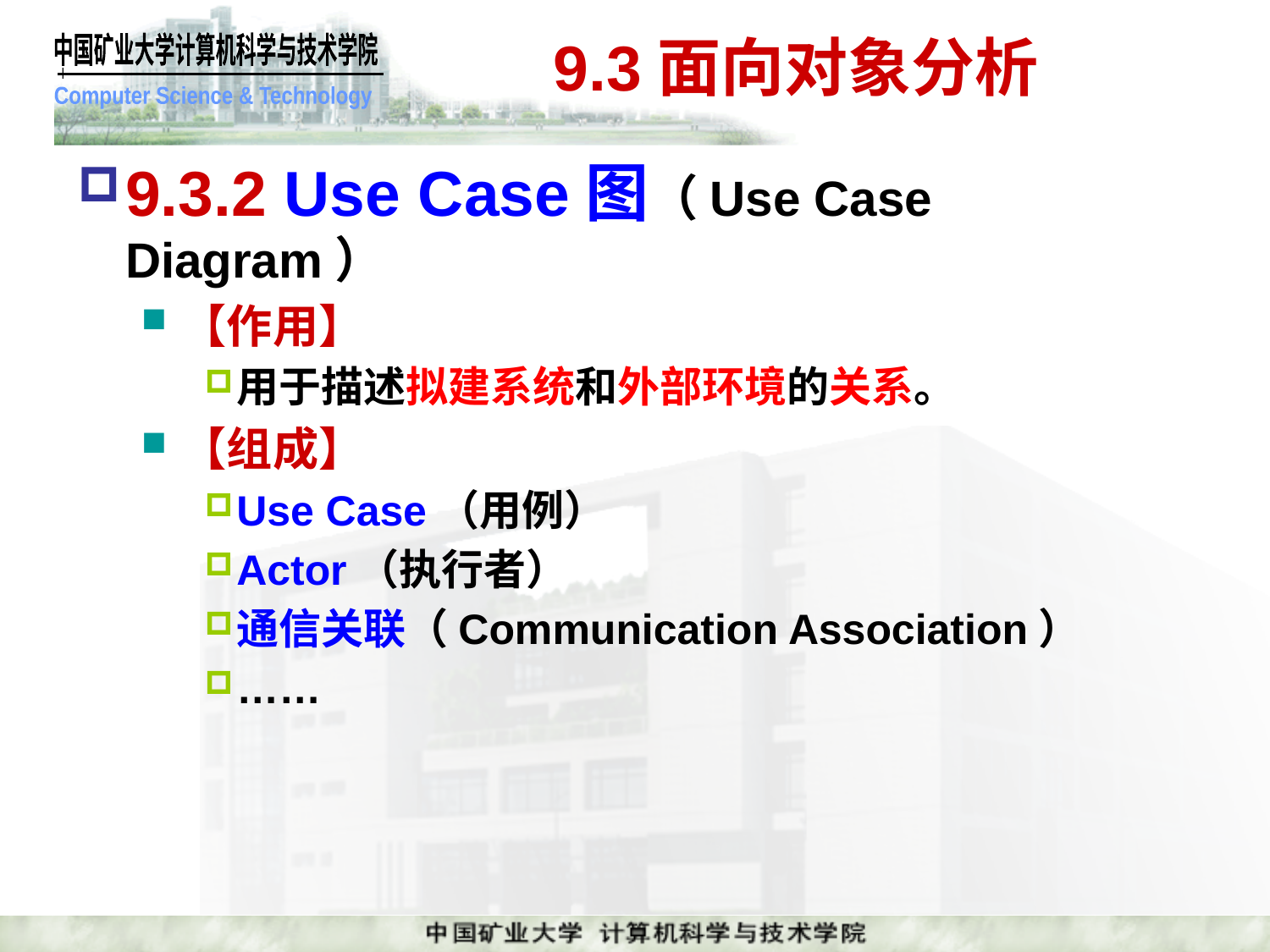

# 9.3面向对象分析
9.3.2 Use Case图（Use Case Diagram）
【作用】
用于描述拟建系统和外部环境的关系。
【组成】
Use Case（用例）
Actor（执行者）
通信关联（Communication Association）
……
62